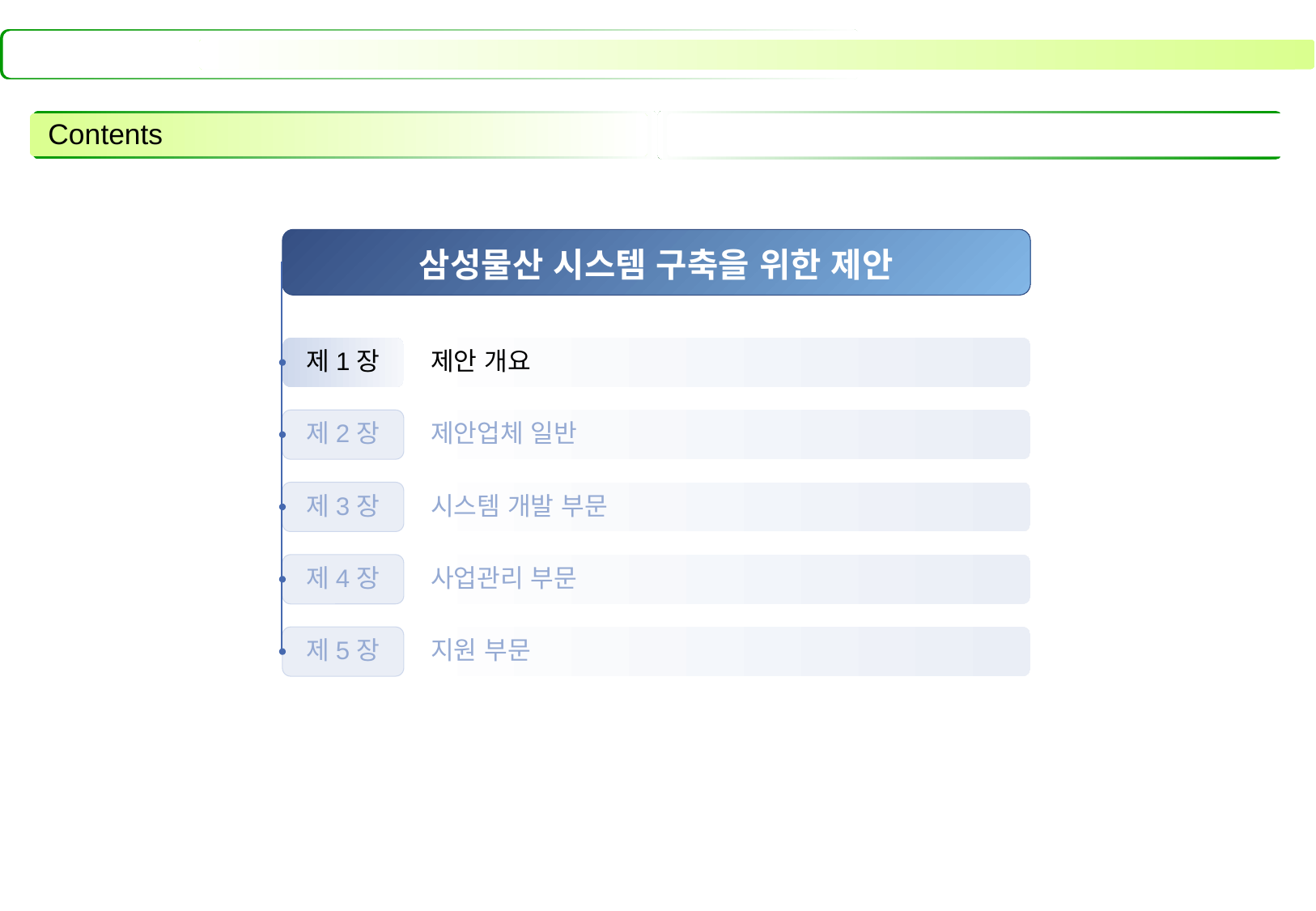

# Contents
삼성물산 시스템 구축을 위한 제안
제1장
제안 개요
제2장
제안업체 일반
제3장
시스템 개발 부문
제4장
사업관리 부문
제5장
지원 부문